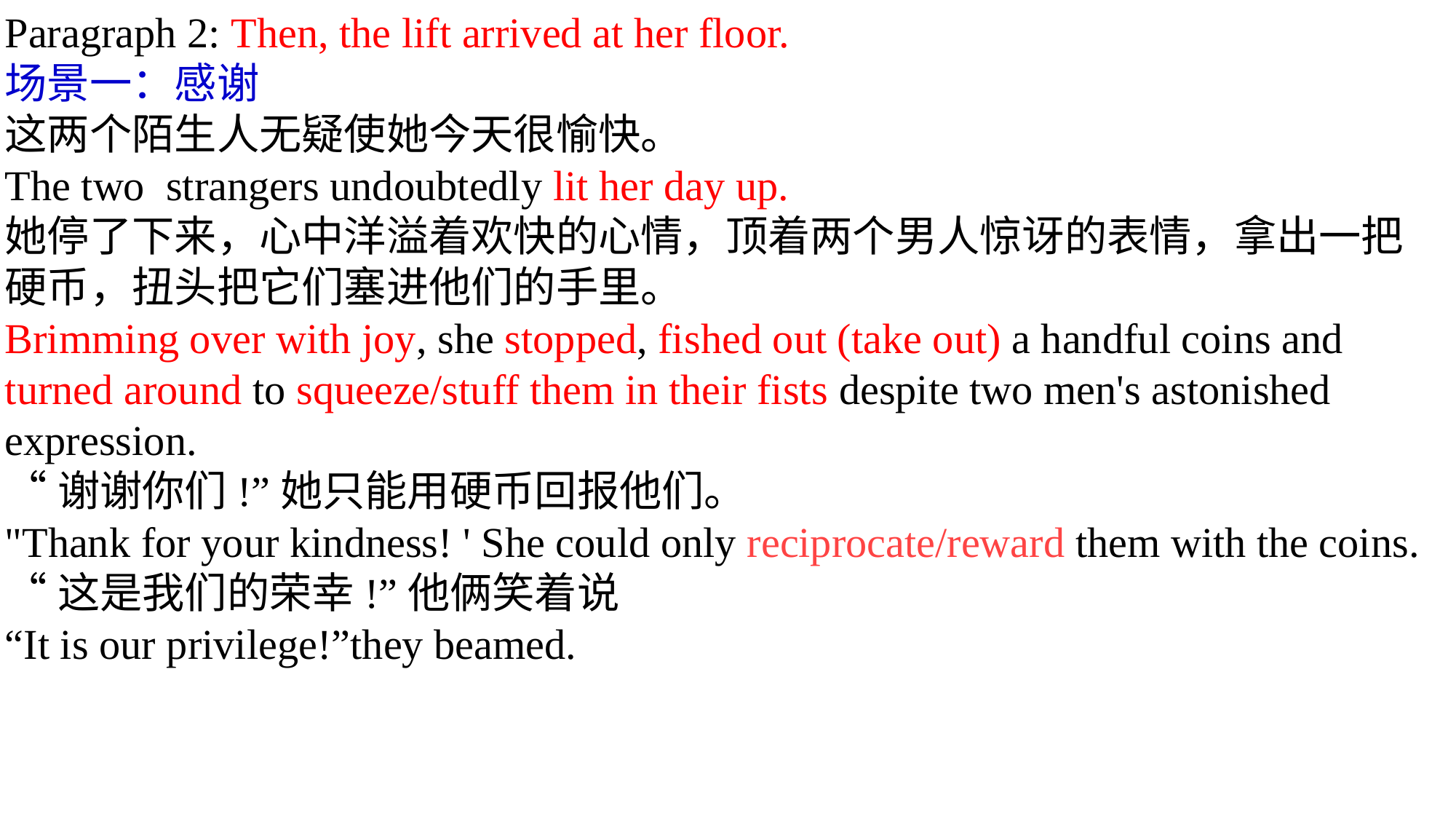

Paragraph 2: Then, the lift arrived at her floor.
场景一：感谢
这两个陌生人无疑使她今天很愉快。
The two  strangers undoubtedly lit her day up.
她停了下来，心中洋溢着欢快的心情，顶着两个男人惊讶的表情，拿出一把硬币，扭头把它们塞进他们的手里。
Brimming over with joy, she stopped, fished out (take out) a handful coins and turned around to squeeze/stuff them in their fists despite two men's astonished expression.
“谢谢你们!”她只能用硬币回报他们。
"Thank for your kindness! ' She could only reciprocate/reward them with the coins.
“这是我们的荣幸!”他俩笑着说
“It is our privilege!”they beamed.